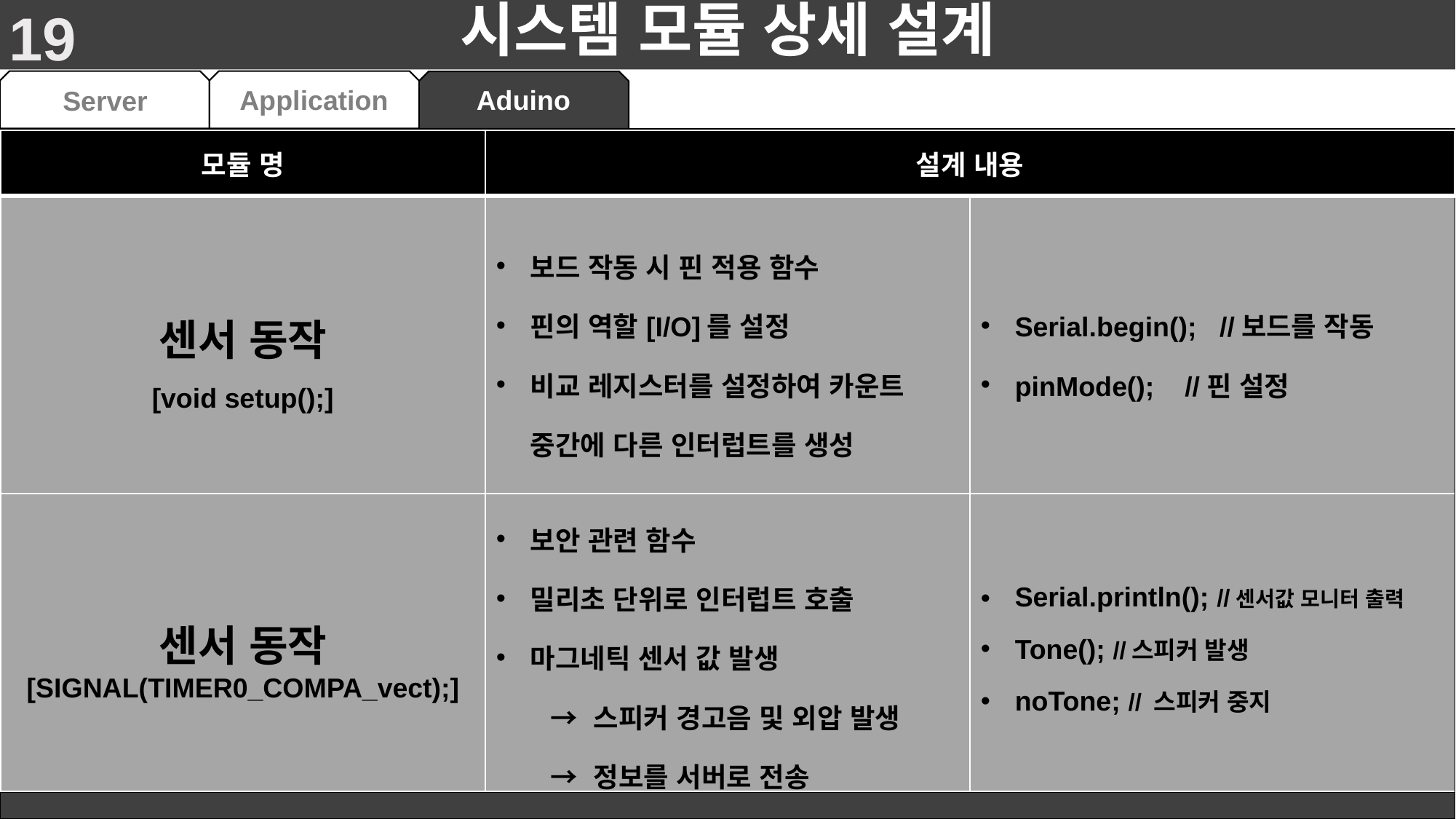

19
# 시스템 모듈 상세 설계

Application
Aduino
Server

| 모듈 명 | 설계 내용 |  |
| --- | --- | --- |
| 센서 동작 [void setup();] | 보드 작동 시 핀 적용 함수 핀의 역할[I/O]를 설정 비교 레지스터를 설정하여 카운트 중간에 다른 인터럽트를 생성 | Serial.begin(); //보드를 작동 pinMode(); //핀 설정 |
| 센서 동작 [SIGNAL(TIMER0\_COMPA\_vect);] | 보안 관련 함수 밀리초 단위로 인터럽트 호출 마그네틱 센서 값 발생 → 스피커 경고음 및 외압 발생 → 정보를 서버로 전송 | Serial.println(); //센서값 모니터 출력 Tone(); //스피커 발생 noTone; // 스피커 중지 |